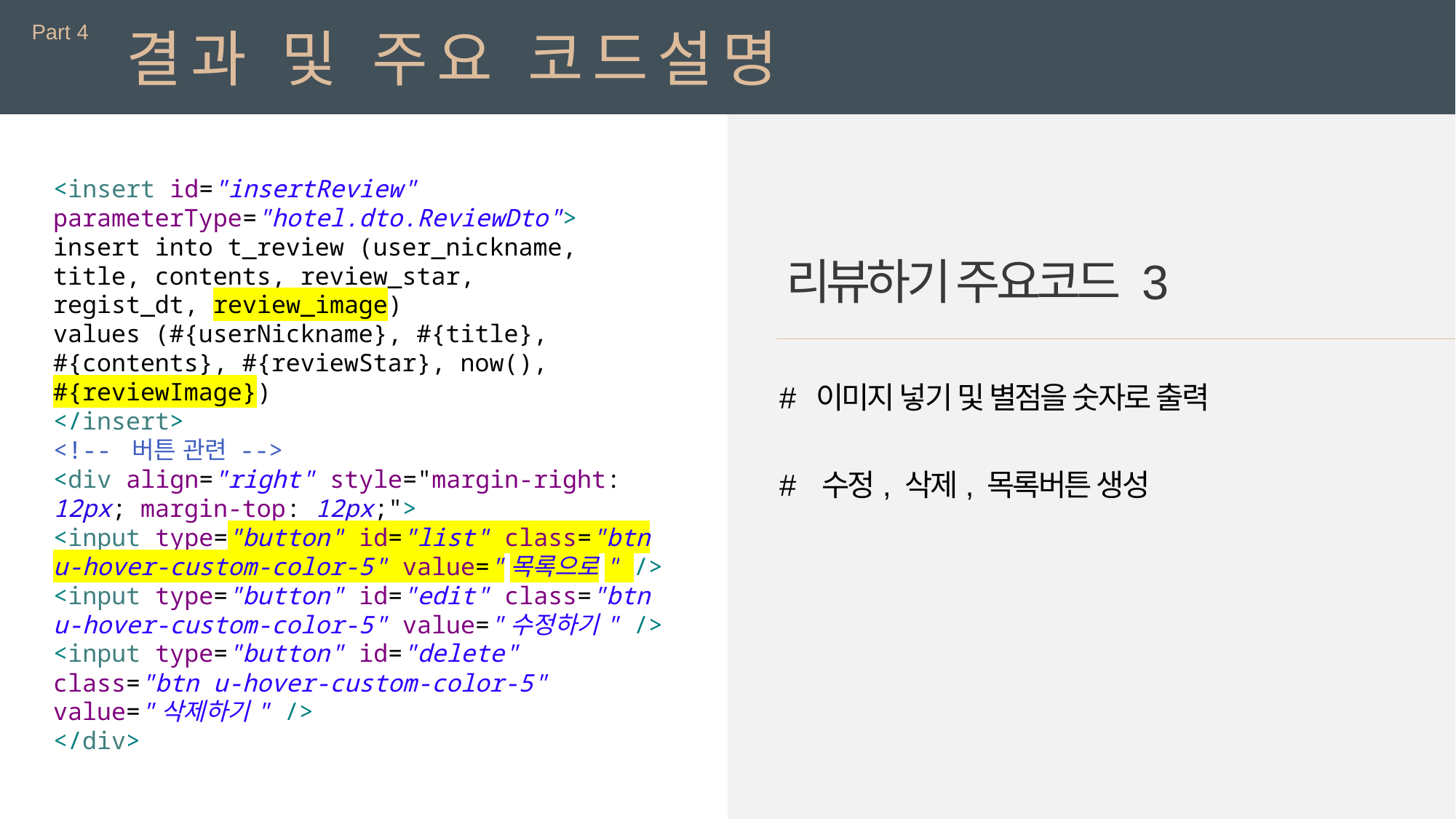

Part 4
결과 및 주요 코드설명

<insert id="insertReview" parameterType="hotel.dto.ReviewDto">
insert into t_review (user_nickname, title, contents, review_star,
regist_dt, review_image)
values (#{userNickname}, #{title}, #{contents}, #{reviewStar}, now(),
#{reviewImage})
</insert>
<!-- 버튼 관련 -->
<div align="right" style="margin-right: 12px; margin-top: 12px;">
<input type="button" id="list" class="btn u-hover-custom-color-5" value="목록으로" />
<input type="button" id="edit" class="btn u-hover-custom-color-5" value="수정하기" />
<input type="button" id="delete" class="btn u-hover-custom-color-5" value="삭제하기" />
</div>

리뷰하기 주요코드 3
#  이미지 넣기 및 별점을 숫자로 출력

#   수정, 삭제, 목록버튼 생성